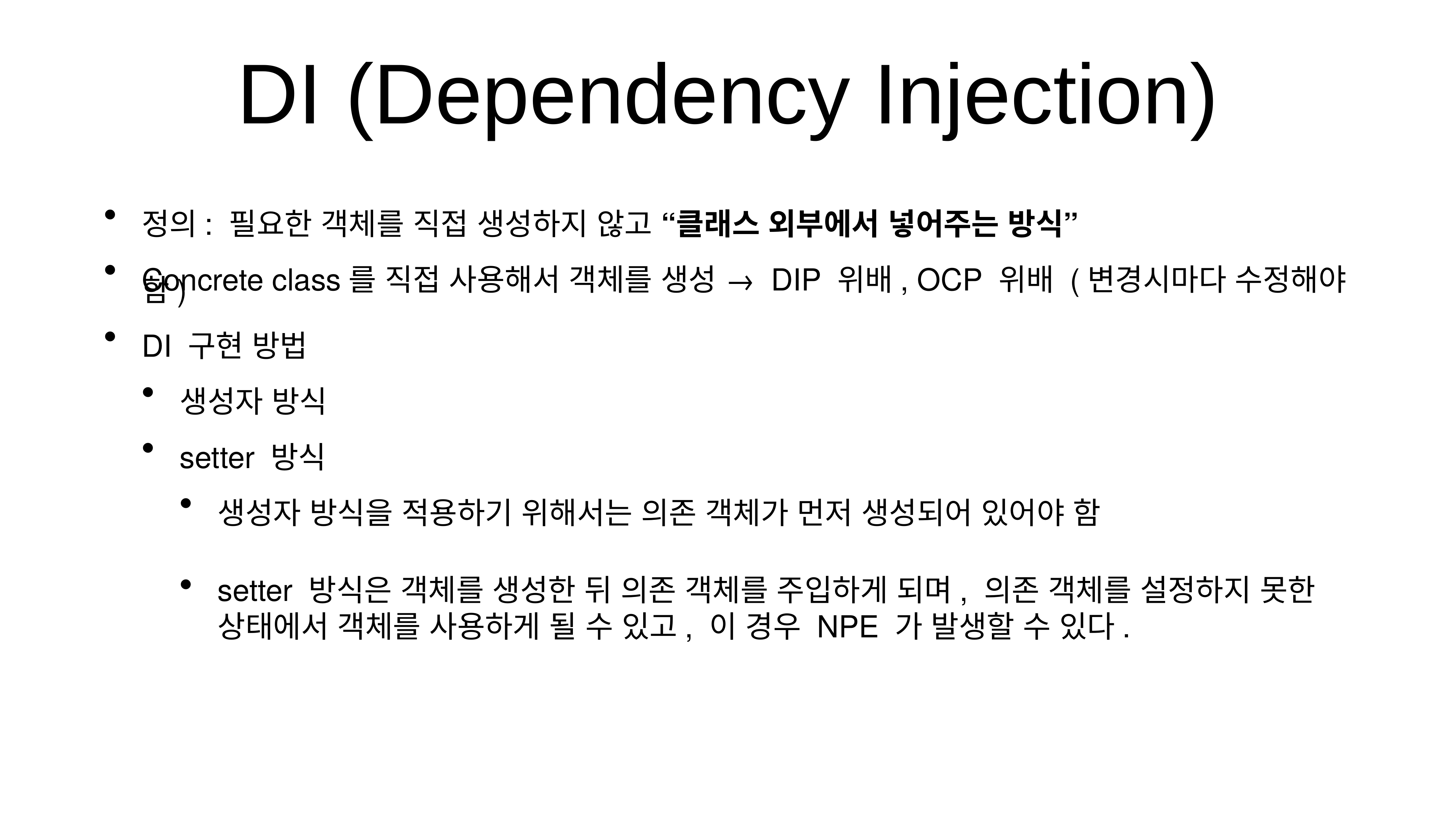

# DI (Dependency Injection)
정의: 필요한 객체를 직접 생성하지 않고 “클래스 외부에서 넣어주는 방식”
Concrete class를 직접 사용해서 객체를 생성 → DIP 위배, OCP 위배 (변경시마다 수정해야 함)
DI 구현 방법
생성자 방식
setter 방식
생성자 방식을 적용하기 위해서는 의존 객체가 먼저 생성되어 있어야 함
setter 방식은 객체를 생성한 뒤 의존 객체를 주입하게 되며, 의존 객체를 설정하지 못한 상태에서 객체를 사용하게 될 수 있고, 이 경우 NPE 가 발생할 수 있다.